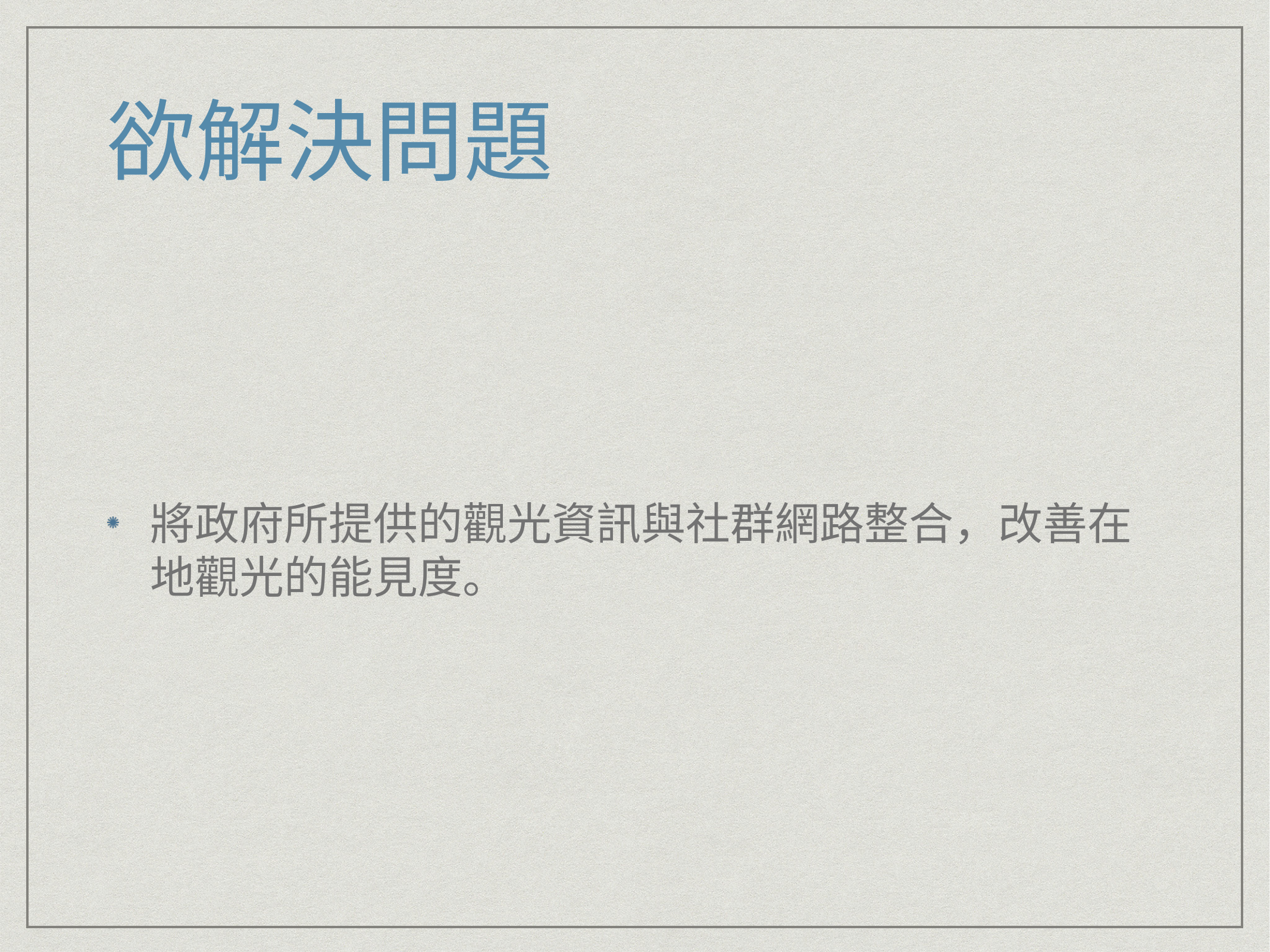

# 欲解決問題
將政府所提供的觀光資訊與社群網路整合，改善在地觀光的能見度。